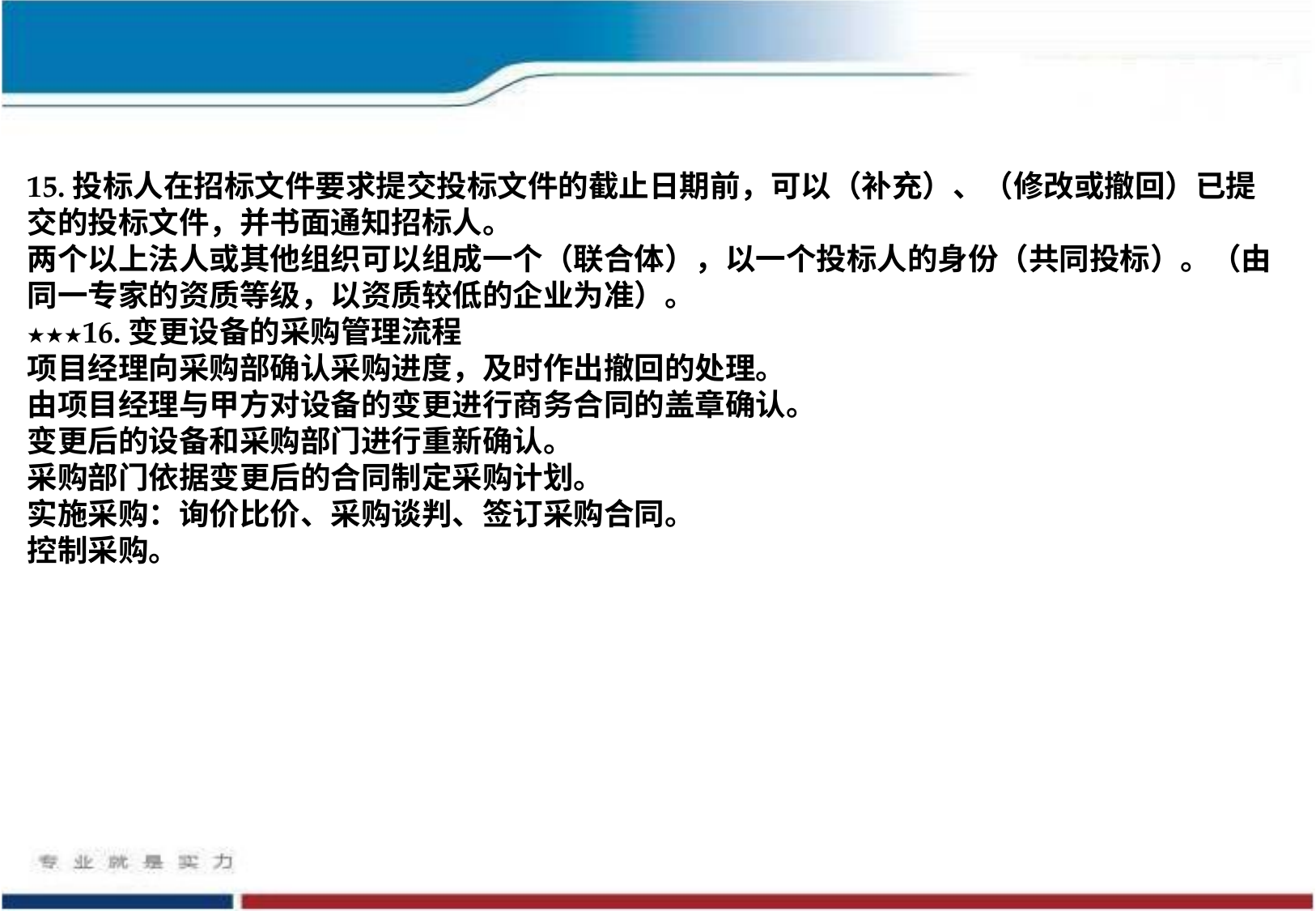

15.投标人在招标文件要求提交投标文件的截止日期前，可以（补充）、（修改或撤回）已提交的投标文件，并书面通知招标人。
两个以上法人或其他组织可以组成一个（联合体），以一个投标人的身份（共同投标）。（由同一专家的资质等级，以资质较低的企业为准）。
★★★16.变更设备的采购管理流程
项目经理向采购部确认采购进度，及时作出撤回的处理。
由项目经理与甲方对设备的变更进行商务合同的盖章确认。
变更后的设备和采购部门进行重新确认。
采购部门依据变更后的合同制定采购计划。
实施采购：询价比价、采购谈判、签订采购合同。
控制采购。